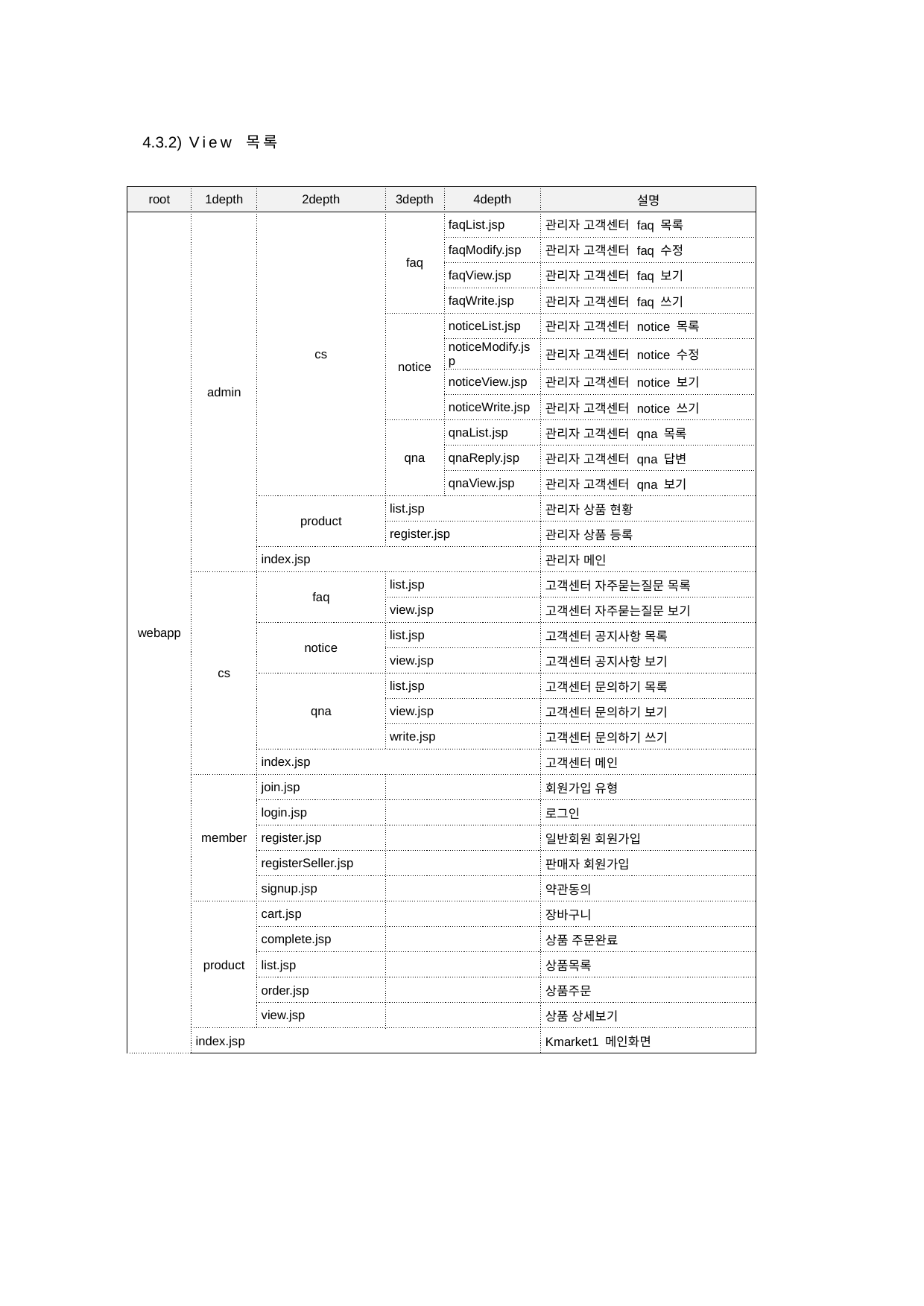

4.3.2) View 목록
| root | 1depth | 2depth | 3depth | 4depth | 설명 |
| --- | --- | --- | --- | --- | --- |
| webapp | admin | cs | faq | faqList.jsp | 관리자 고객센터 faq 목록 |
|  |  |  |  | faqModify.jsp | 관리자 고객센터 faq 수정 |
|  |  |  |  | faqView.jsp | 관리자 고객센터 faq 보기 |
|  |  |  |  | faqWrite.jsp | 관리자 고객센터 faq 쓰기 |
|  |  |  | notice | noticeList.jsp | 관리자 고객센터 notice 목록 |
|  |  |  |  | noticeModify.jsp | 관리자 고객센터 notice 수정 |
|  |  |  |  | noticeView.jsp | 관리자 고객센터 notice 보기 |
|  |  |  |  | noticeWrite.jsp | 관리자 고객센터 notice 쓰기 |
|  |  |  | qna | qnaList.jsp | 관리자 고객센터 qna 목록 |
|  |  |  |  | qnaReply.jsp | 관리자 고객센터 qna 답변 |
|  |  |  |  | qnaView.jsp | 관리자 고객센터 qna 보기 |
|  |  | product | list.jsp |  | 관리자 상품 현황 |
|  |  |  | register.jsp |  | 관리자 상품 등록 |
|  |  | index.jsp |  |  | 관리자 메인 |
|  | cs | faq | list.jsp |  | 고객센터 자주묻는질문 목록 |
|  |  |  | view.jsp |  | 고객센터 자주묻는질문 보기 |
|  |  | notice | list.jsp |  | 고객센터 공지사항 목록 |
|  |  |  | view.jsp |  | 고객센터 공지사항 보기 |
|  |  | qna | list.jsp |  | 고객센터 문의하기 목록 |
|  |  |  | view.jsp |  | 고객센터 문의하기 보기 |
|  |  |  | write.jsp |  | 고객센터 문의하기 쓰기 |
|  |  | index.jsp |  |  | 고객센터 메인 |
|  | member | join.jsp |  |  | 회원가입 유형 |
|  |  | login.jsp |  |  | 로그인 |
|  |  | register.jsp |  |  | 일반회원 회원가입 |
|  |  | registerSeller.jsp |  |  | 판매자 회원가입 |
|  |  | signup.jsp |  |  | 약관동의 |
|  | product | cart.jsp |  |  | 장바구니 |
|  |  | complete.jsp |  |  | 상품 주문완료 |
|  |  | list.jsp |  |  | 상품목록 |
|  |  | order.jsp |  |  | 상품주문 |
|  |  | view.jsp |  |  | 상품 상세보기 |
|  | index.jsp |  |  |  | Kmarket1 메인화면 |